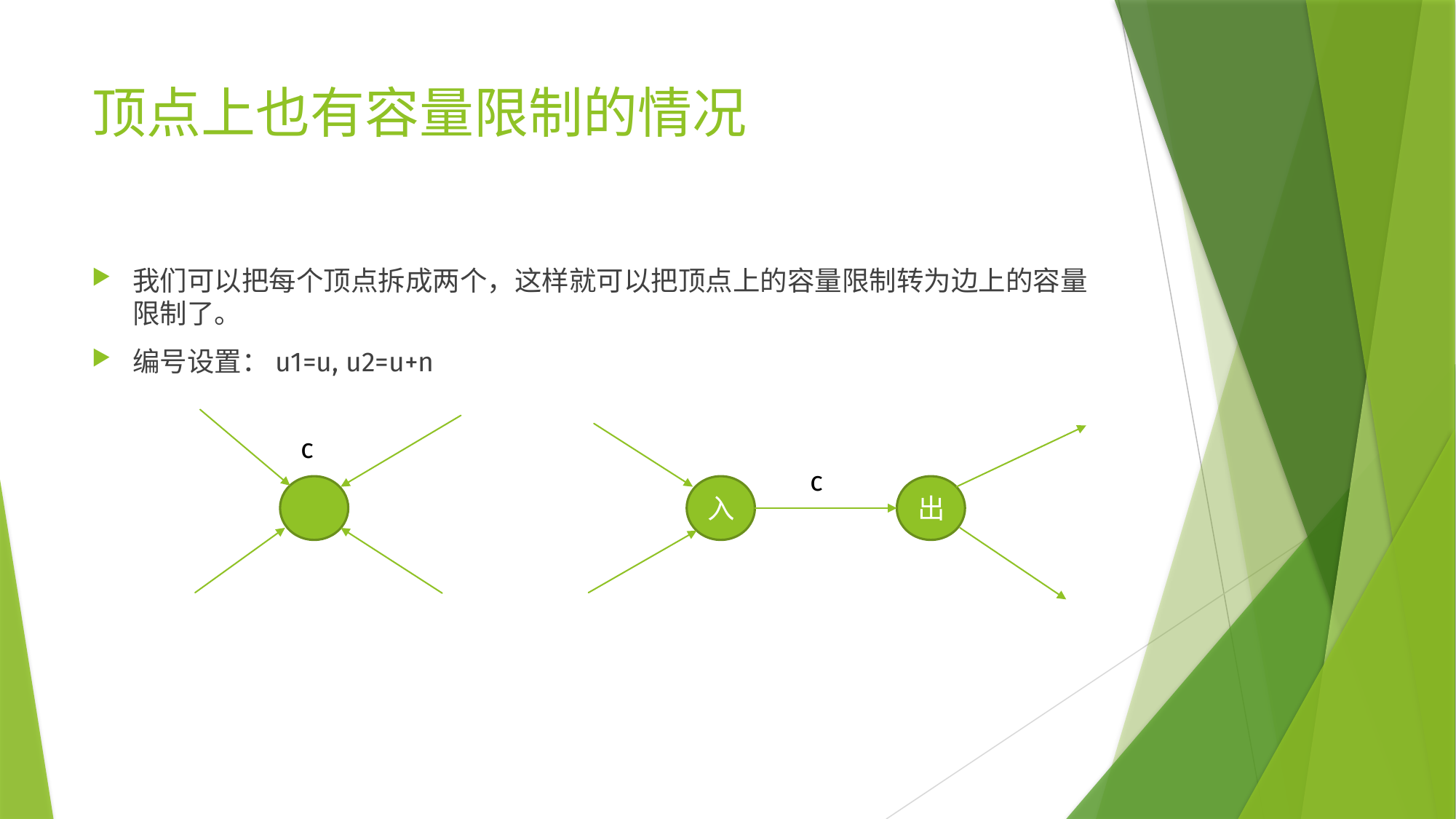

# 顶点上也有容量限制的情况
我们可以把每个顶点拆成两个，这样就可以把顶点上的容量限制转为边上的容量限制了。
编号设置：u1=u, u2=u+n

c
c

入
出